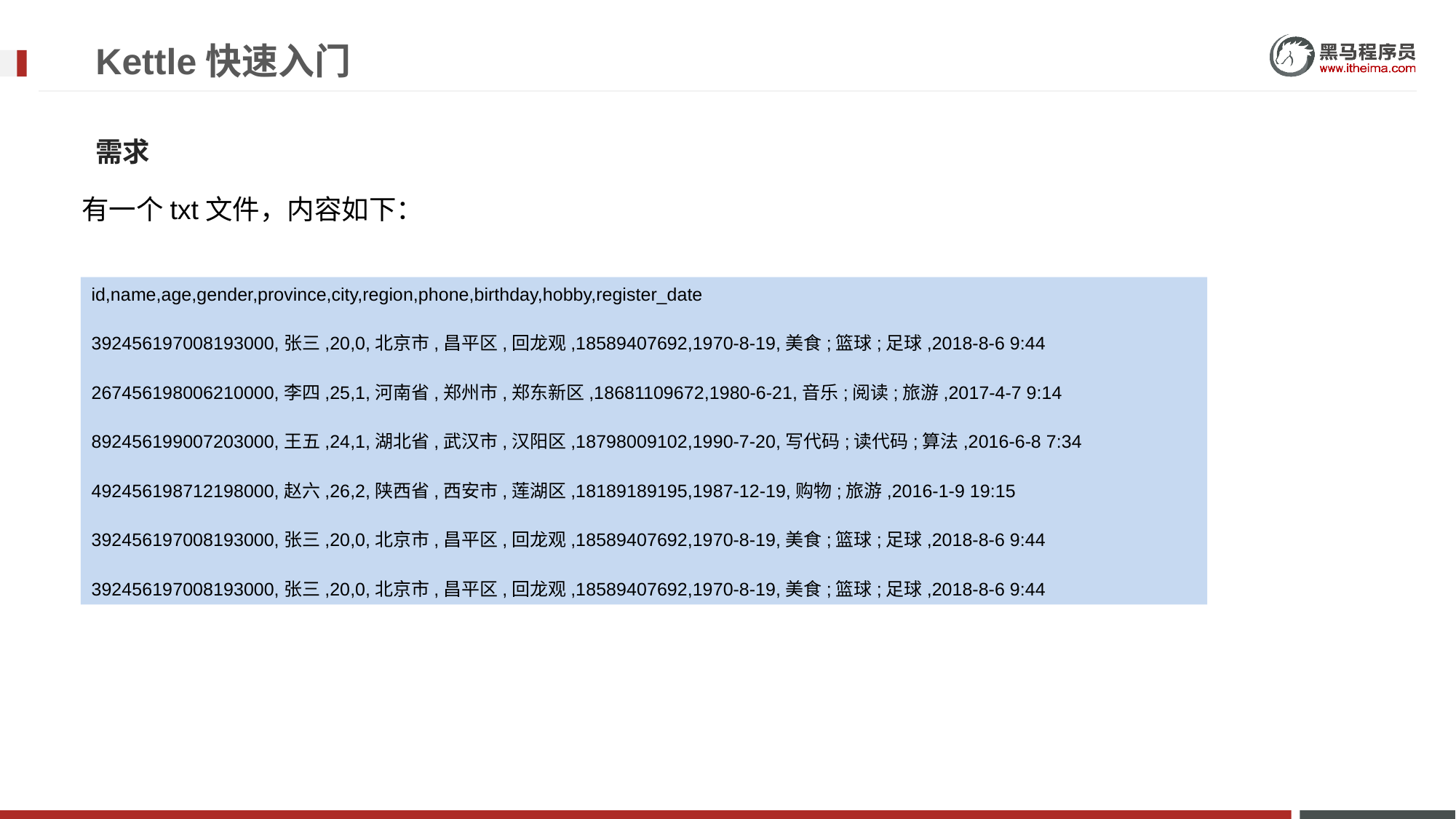

# Kettle快速入门
需求
有一个txt文件，内容如下：
id,name,age,gender,province,city,region,phone,birthday,hobby,register_date
392456197008193000,张三,20,0,北京市,昌平区,回龙观,18589407692,1970-8-19,美食;篮球;足球,2018-8-6 9:44
267456198006210000,李四,25,1,河南省,郑州市,郑东新区,18681109672,1980-6-21,音乐;阅读;旅游,2017-4-7 9:14
892456199007203000,王五,24,1,湖北省,武汉市,汉阳区,18798009102,1990-7-20,写代码;读代码;算法,2016-6-8 7:34
492456198712198000,赵六,26,2,陕西省,西安市,莲湖区,18189189195,1987-12-19,购物;旅游,2016-1-9 19:15
392456197008193000,张三,20,0,北京市,昌平区,回龙观,18589407692,1970-8-19,美食;篮球;足球,2018-8-6 9:44
392456197008193000,张三,20,0,北京市,昌平区,回龙观,18589407692,1970-8-19,美食;篮球;足球,2018-8-6 9:44